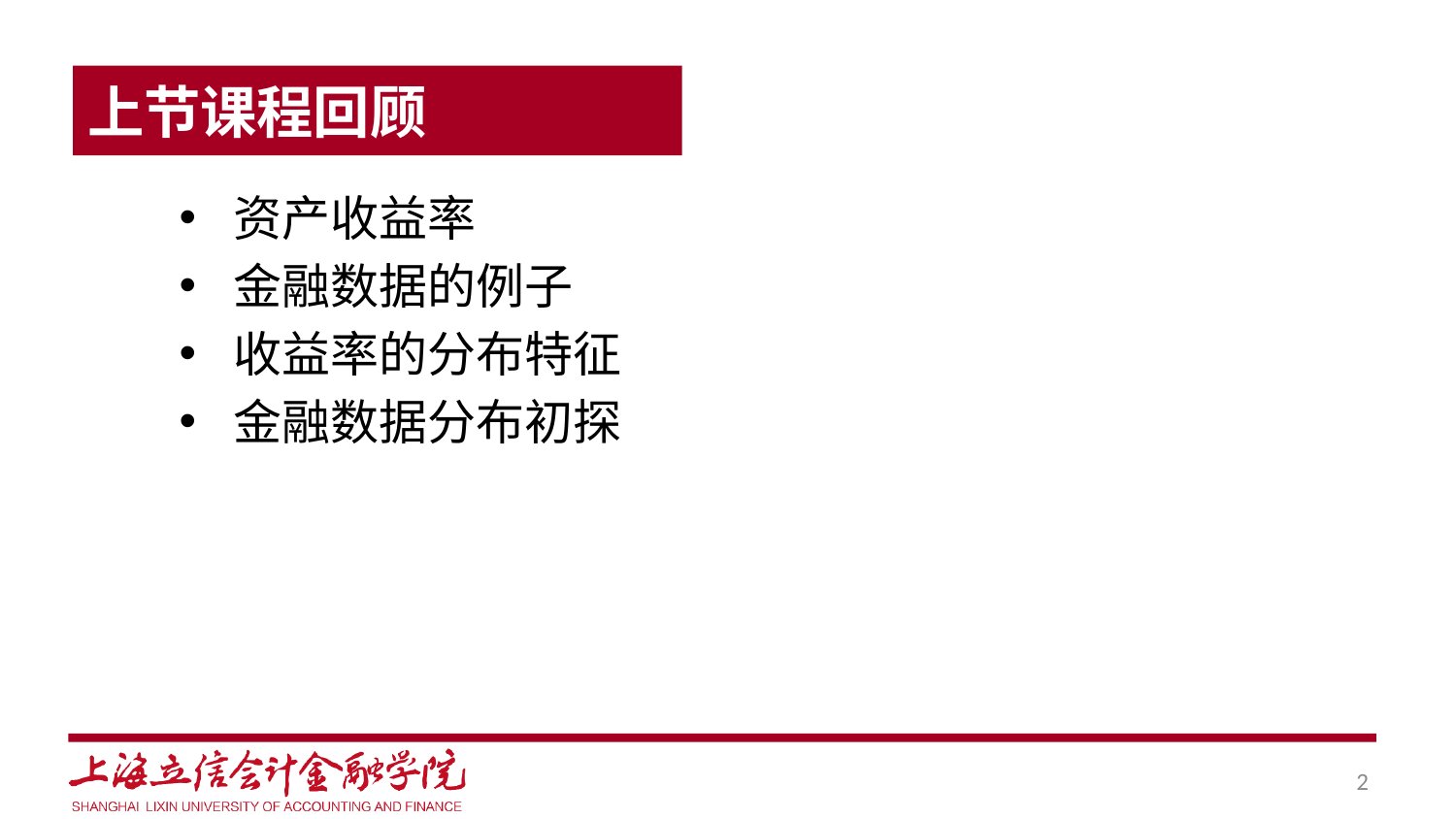

# 上节课程回顾
资产收益率
金融数据的例子
收益率的分布特征
金融数据分布初探
2